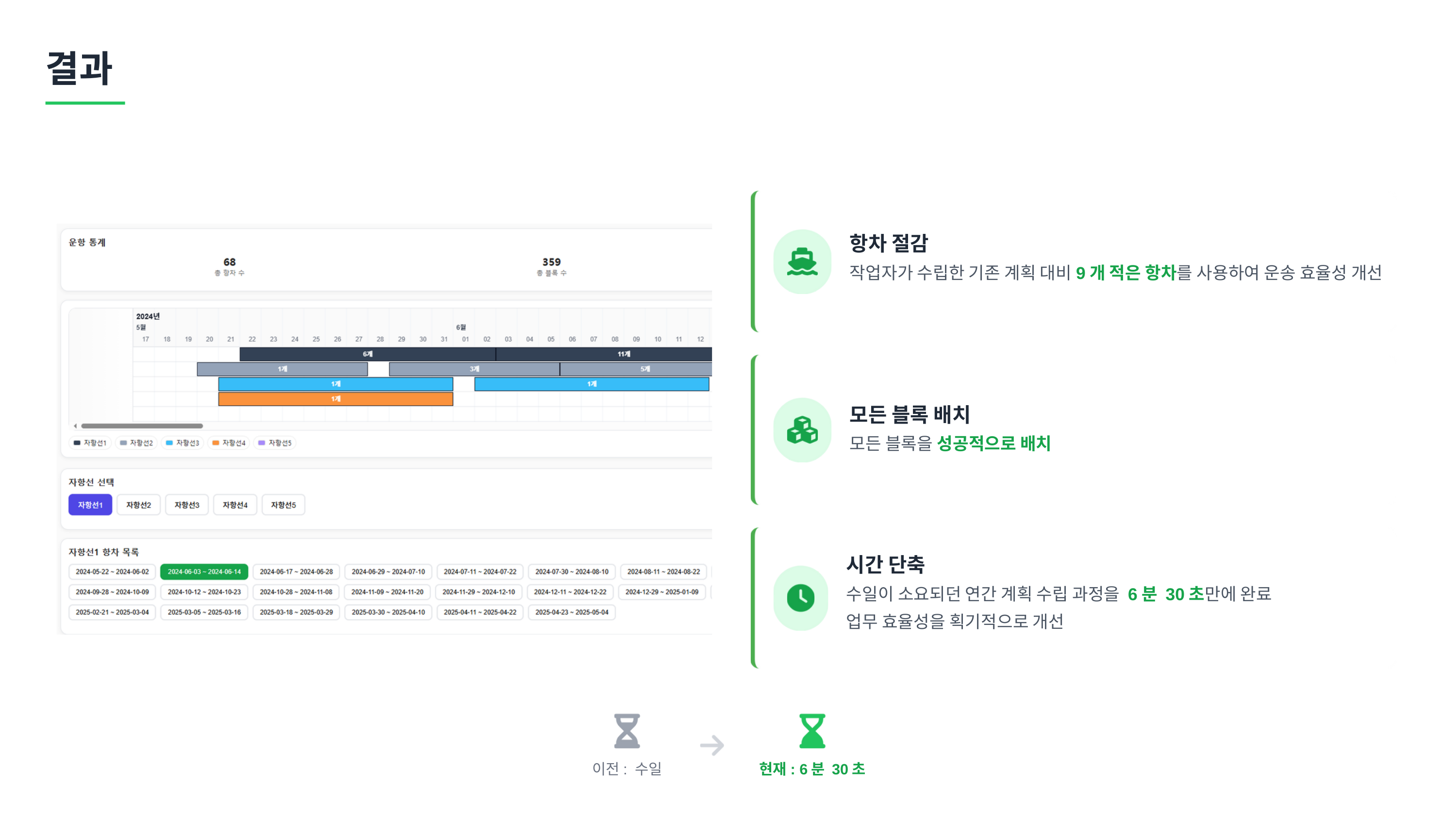

결과

항차 절감

작업자가 수립한 기존 계획 대비9개 적은 항차를 사용하여 운송 효율성 개선

모든 블록 배치

모든 블록을 성공적으로 배치

시간 단축

수일이 소요되던 연간 계획 수립 과정을 6분 30초만에 완료
업무 효율성을 획기적으로 개선

이전: 수일
현재: 6분 30초